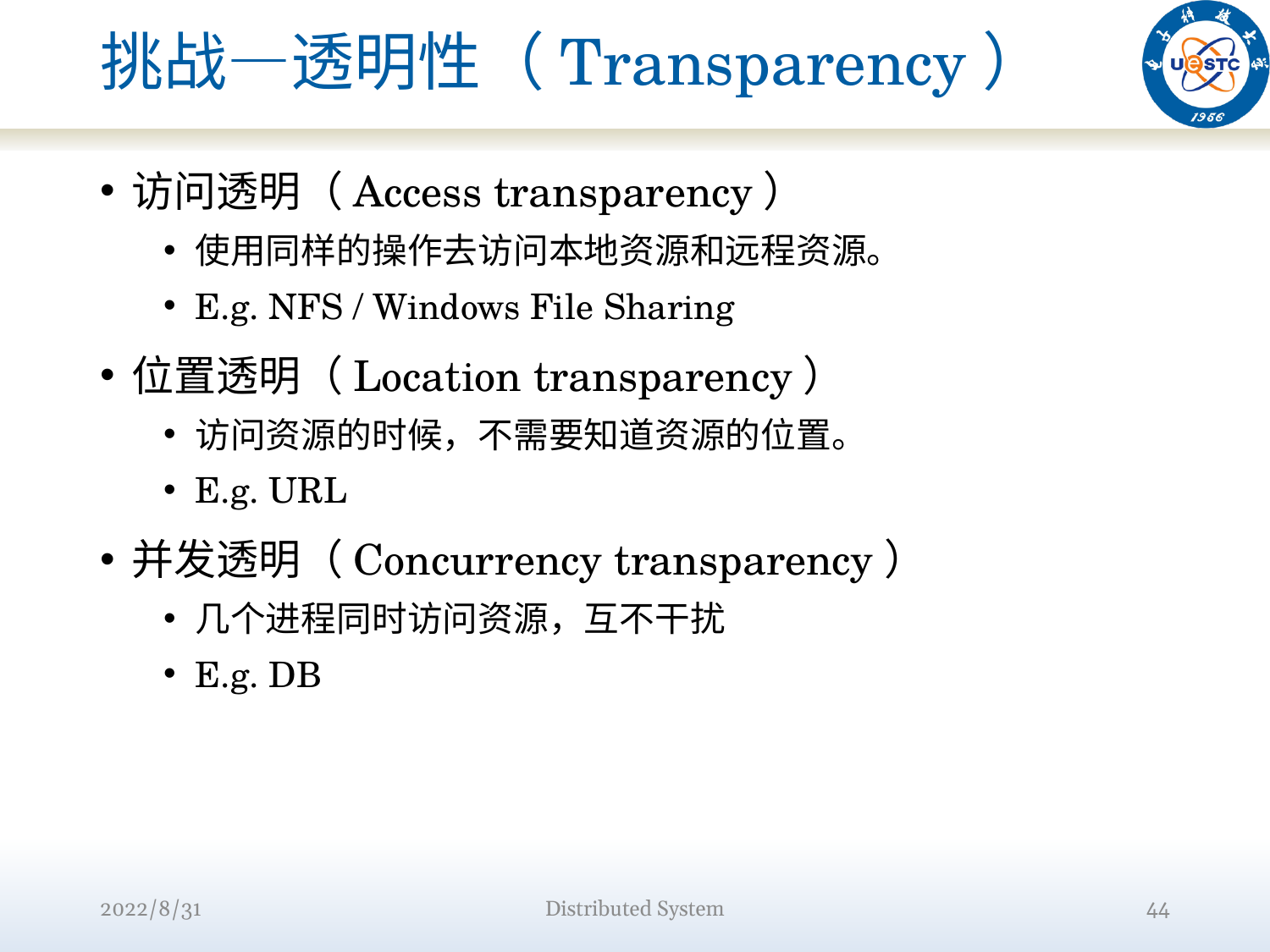

# 挑战—透明性（Transparency）
访问透明（Access transparency）
使用同样的操作去访问本地资源和远程资源。
E.g. NFS / Windows File Sharing
位置透明（Location transparency）
访问资源的时候，不需要知道资源的位置。
E.g. URL
并发透明（Concurrency transparency）
几个进程同时访问资源，互不干扰
E.g. DB

2022/8/31
Distributed System
44